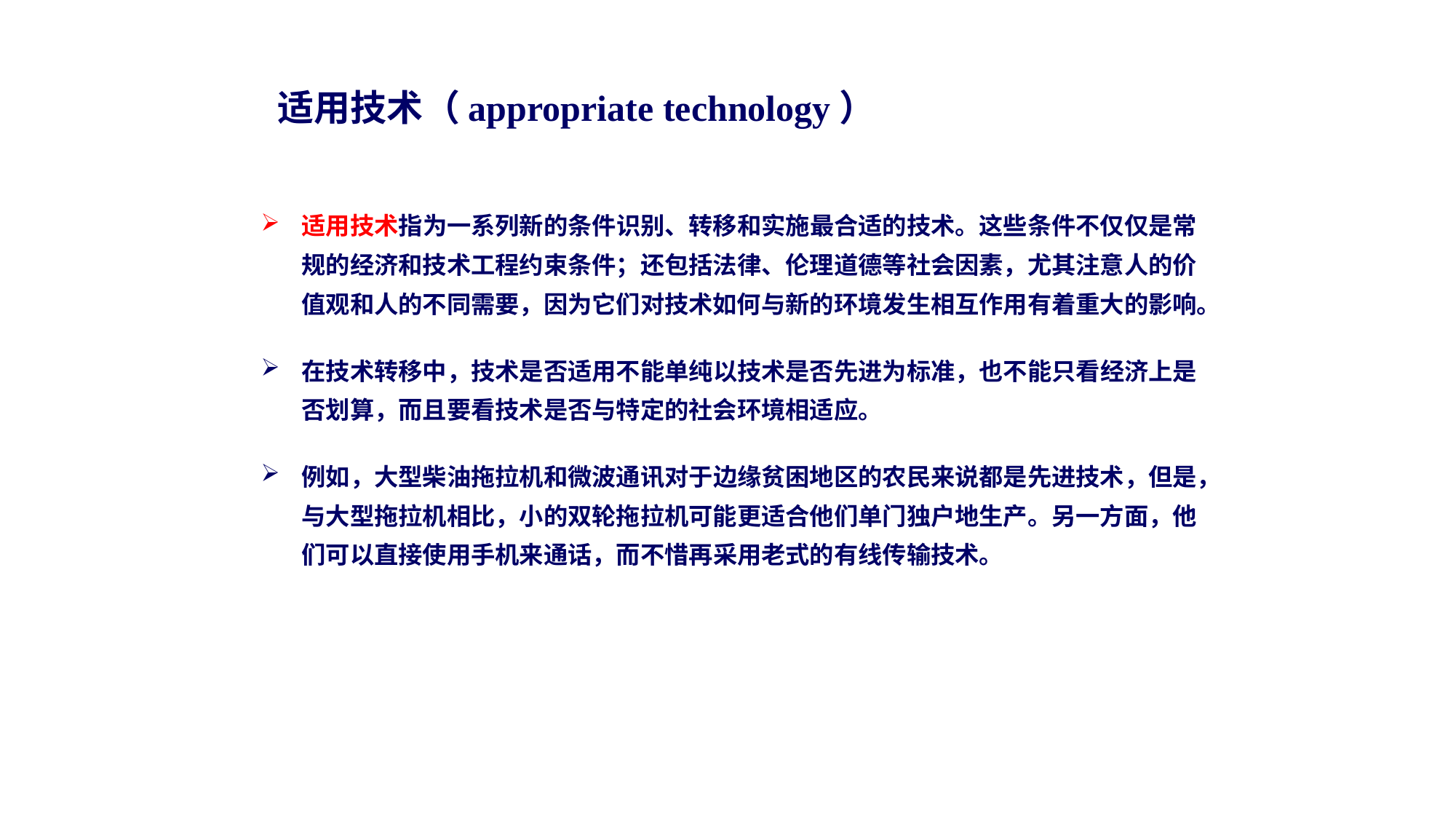

适用技术（appropriate technology）

适用技术指为一系列新的条件识别、转移和实施最合适的技术。这些条件不仅仅是常规的经济和技术工程约束条件；还包括法律、伦理道德等社会因素，尤其注意人的价值观和人的不同需要，因为它们对技术如何与新的环境发生相互作用有着重大的影响。
在技术转移中，技术是否适用不能单纯以技术是否先进为标准，也不能只看经济上是否划算，而且要看技术是否与特定的社会环境相适应。
例如，大型柴油拖拉机和微波通讯对于边缘贫困地区的农民来说都是先进技术，但是，与大型拖拉机相比，小的双轮拖拉机可能更适合他们单门独户地生产。另一方面，他们可以直接使用手机来通话，而不惜再采用老式的有线传输技术。